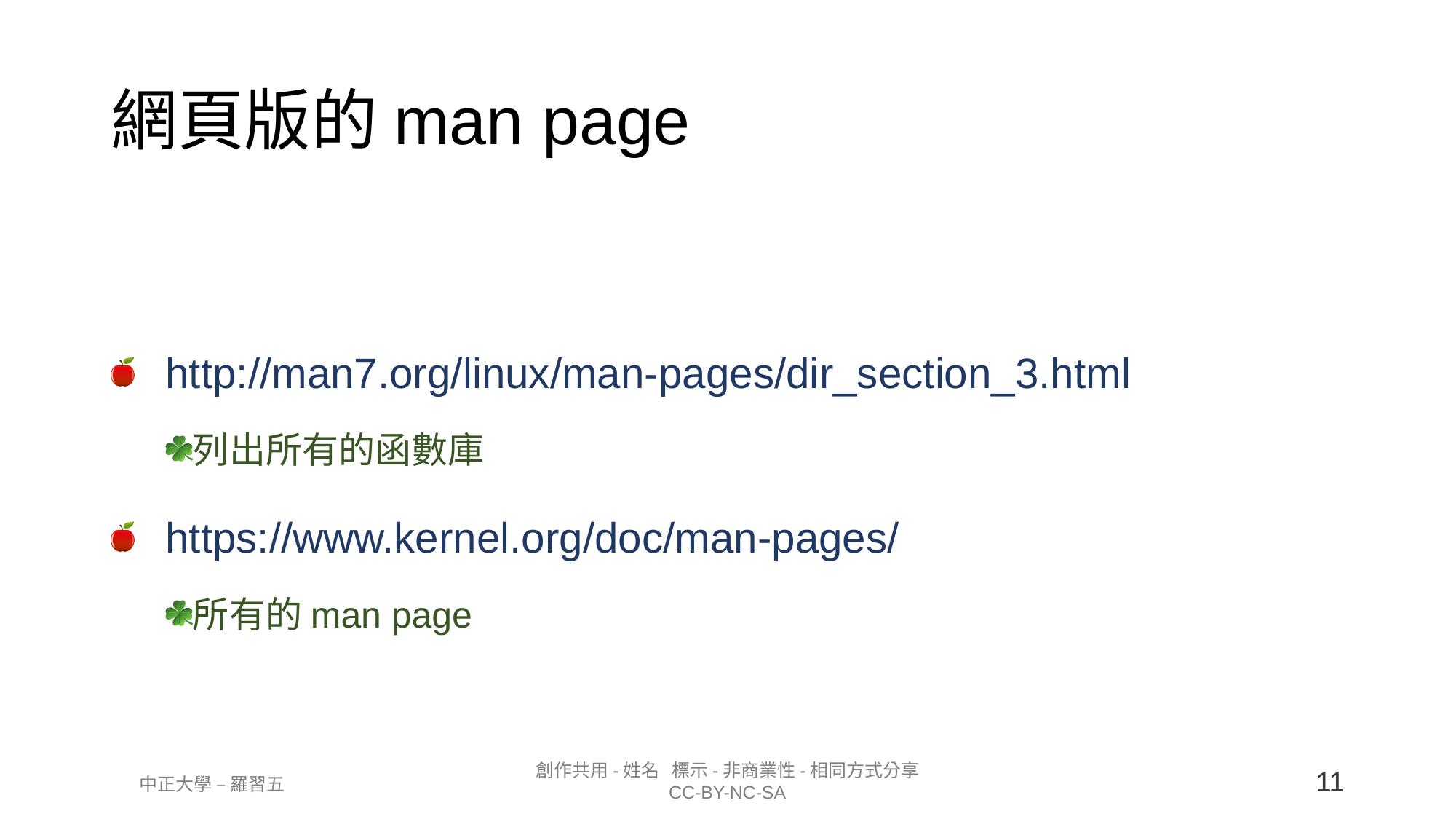

# 網頁版的man page
http://man7.org/linux/man-pages/dir_section_3.html
列出所有的函數庫
https://www.kernel.org/doc/man-pages/
所有的man page